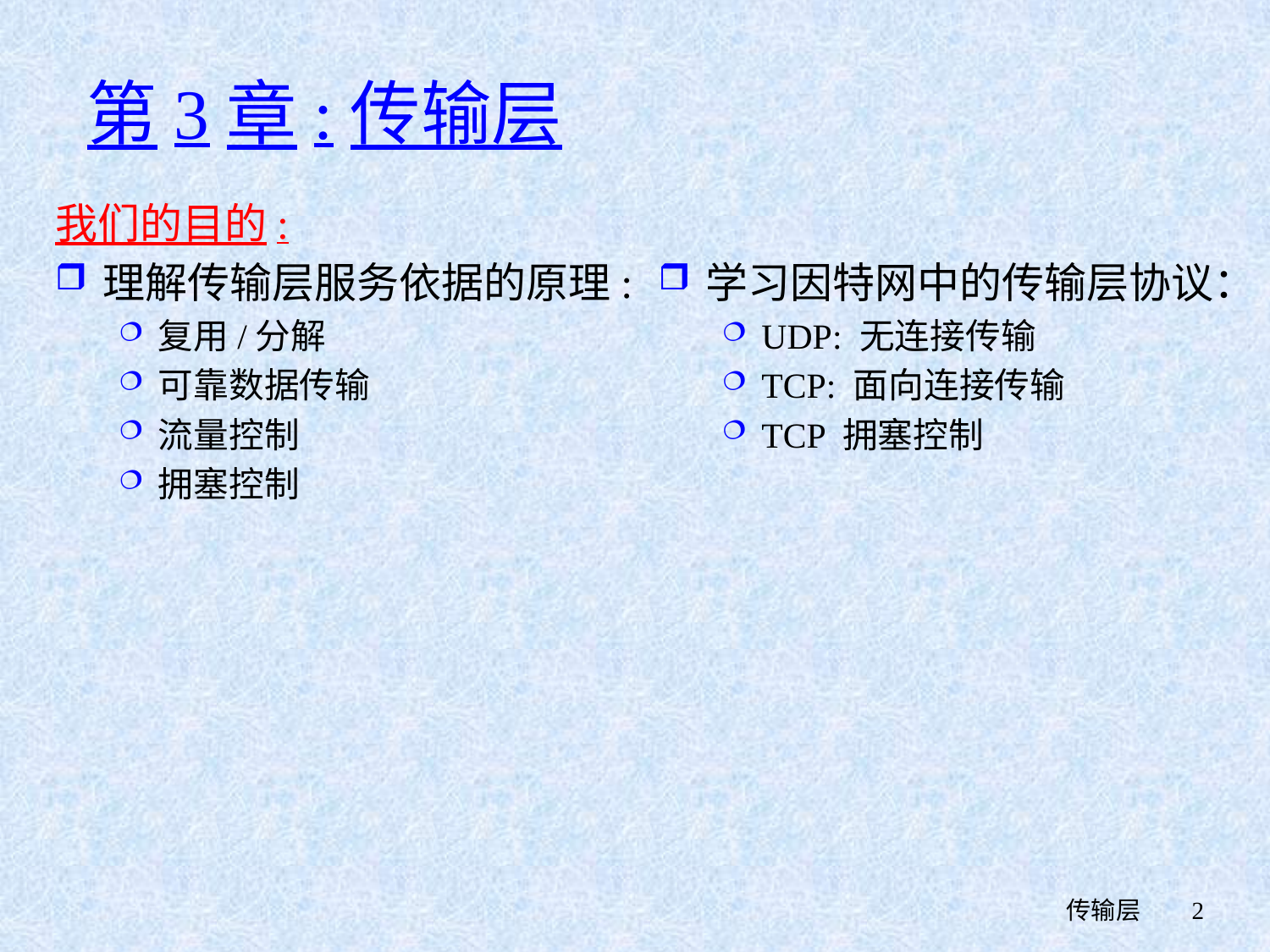

# 第3章:传输层
我们的目的:
理解传输层服务依据的原理:
复用/分解
可靠数据传输
流量控制
拥塞控制

学习因特网中的传输层协议：
UDP: 无连接传输
TCP: 面向连接传输
TCP 拥塞控制

 传输层
2